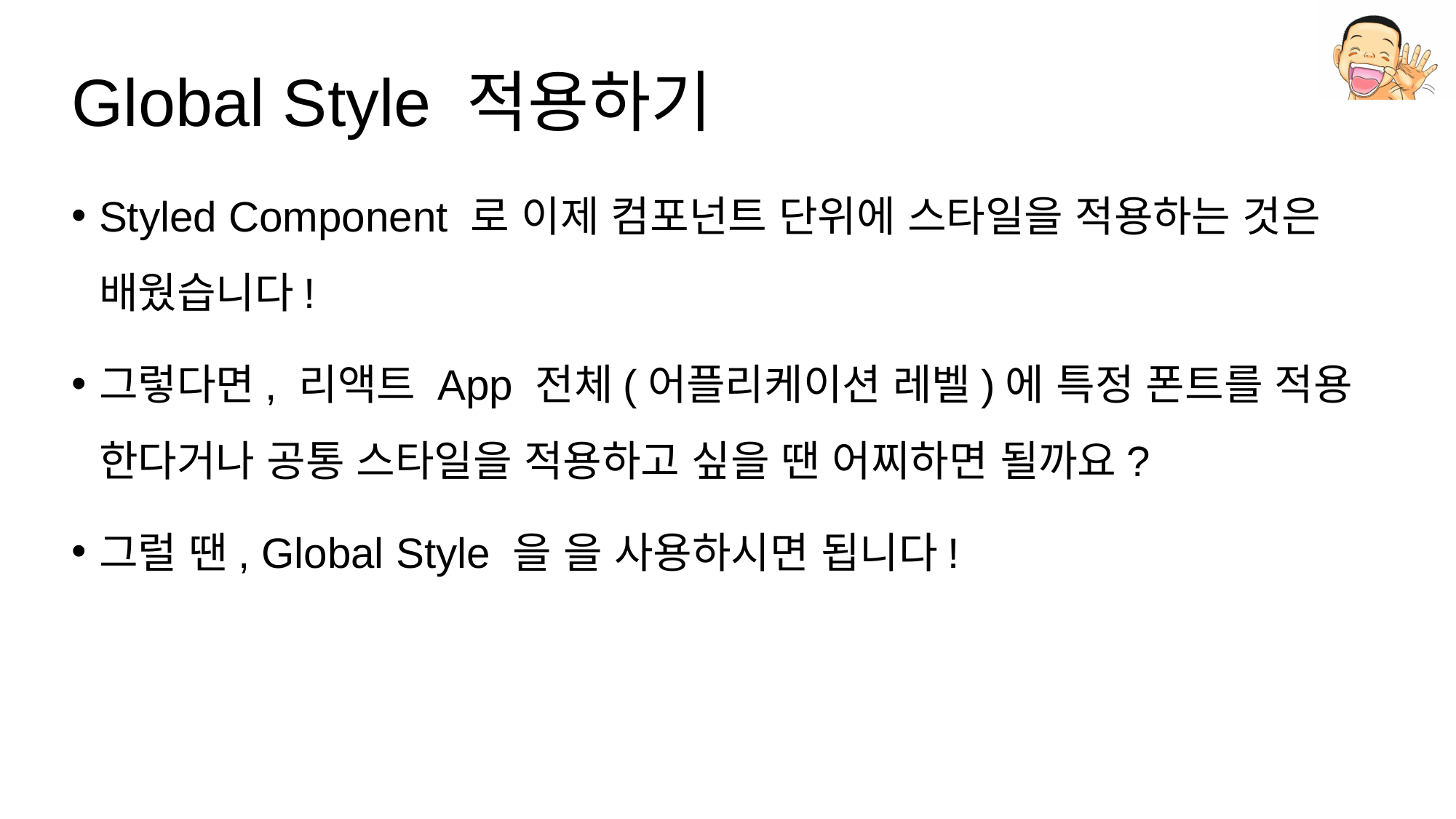

# Global Style 적용하기
Styled Component 로 이제 컴포넌트 단위에 스타일을 적용하는 것은 배웠습니다!
그렇다면, 리액트 App 전체(어플리케이션 레벨)에 특정 폰트를 적용 한다거나 공통 스타일을 적용하고 싶을 땐 어찌하면 될까요?
그럴 땐, Global Style 을 을 사용하시면 됩니다!